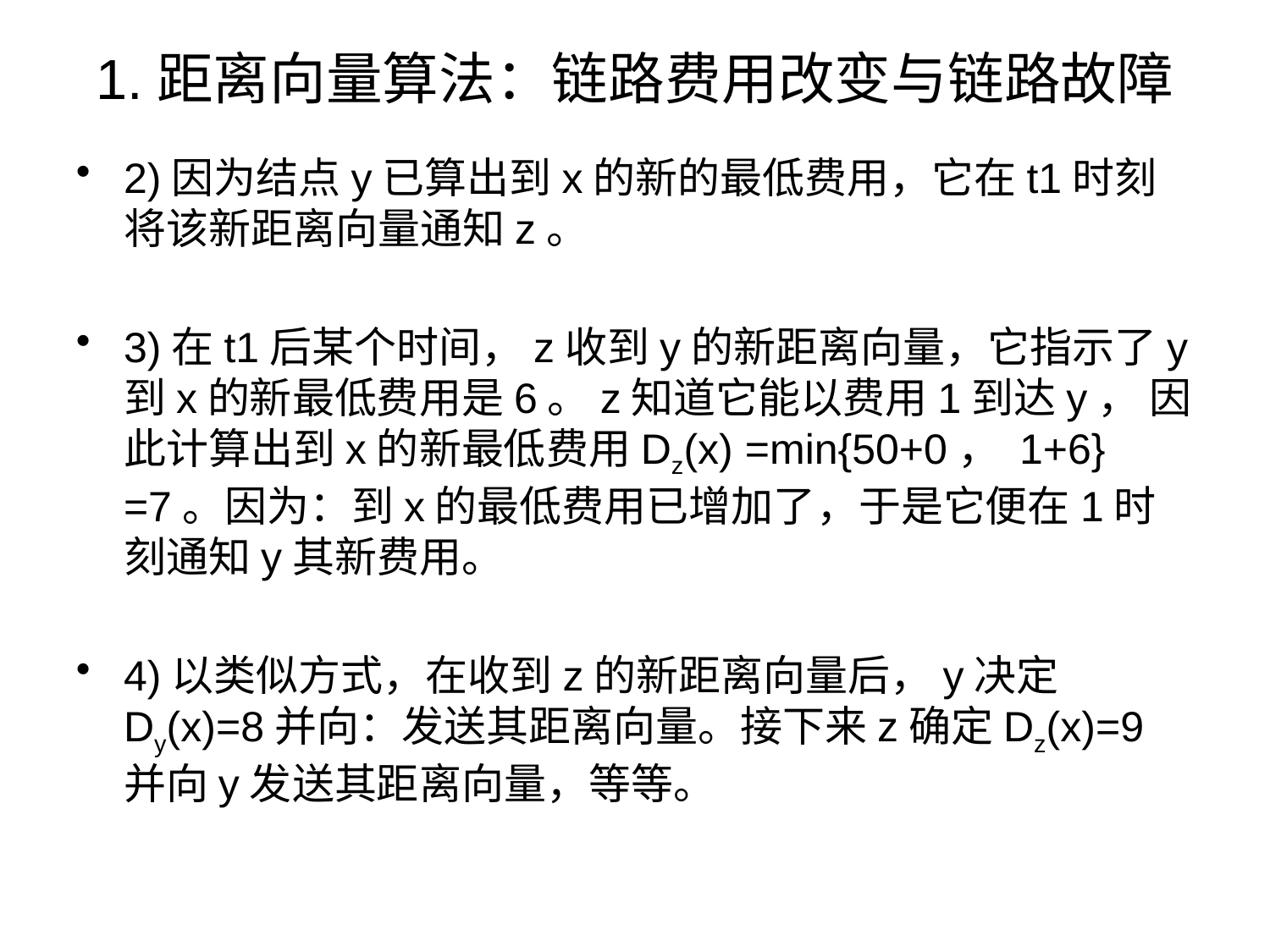

# 1.距离向量算法：链路费用改变与链路故障
2)因为结点y已算出到x的新的最低费用，它在t1时刻将该新距离向量通知z。

3)在t1后某个时间，z收到y的新距离向量，它指示了y到x的新最低费用是6。z知道它能以费用1到达y， 因此计算出到x的新最低费用Dz(x) =min{50+0， 1+6} =7。因为：到x的最低费用已增加了，于是它便在1时刻通知y其新费用。

4)以类似方式，在收到z的新距离向量后，y决定Dy(x)=8并向：发送其距离向量。接下来z确定Dz(x)=9并向y发送其距离向量，等等。